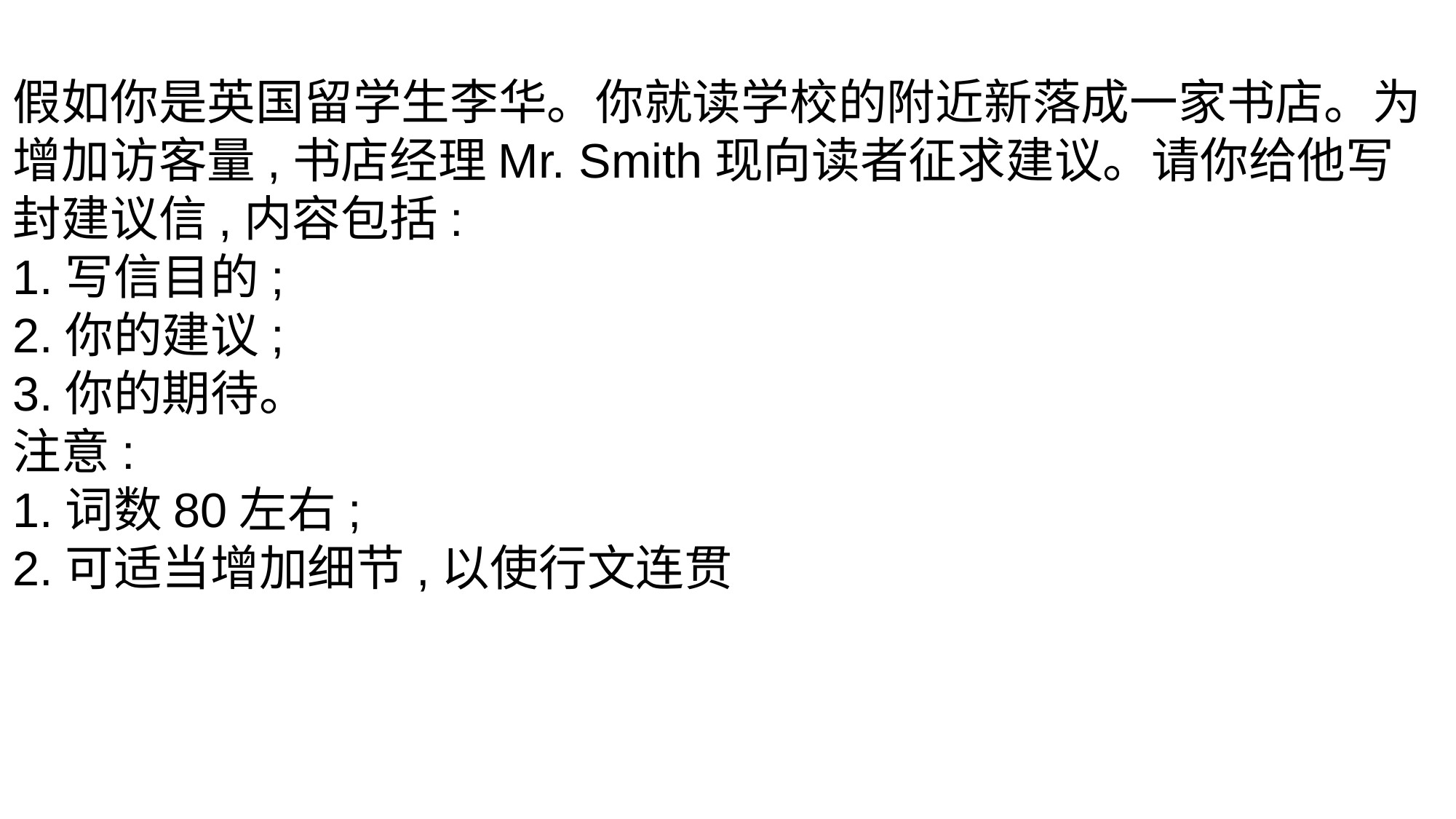

假如你是英国留学生李华。你就读学校的附近新落成一家书店。为增加访客量,书店经理Mr. Smith现向读者征求建议。请你给他写封建议信,内容包括:
1.写信目的;
2.你的建议;
3.你的期待。
注意:
1.词数80左右;
2.可适当增加细节,以使行文连贯